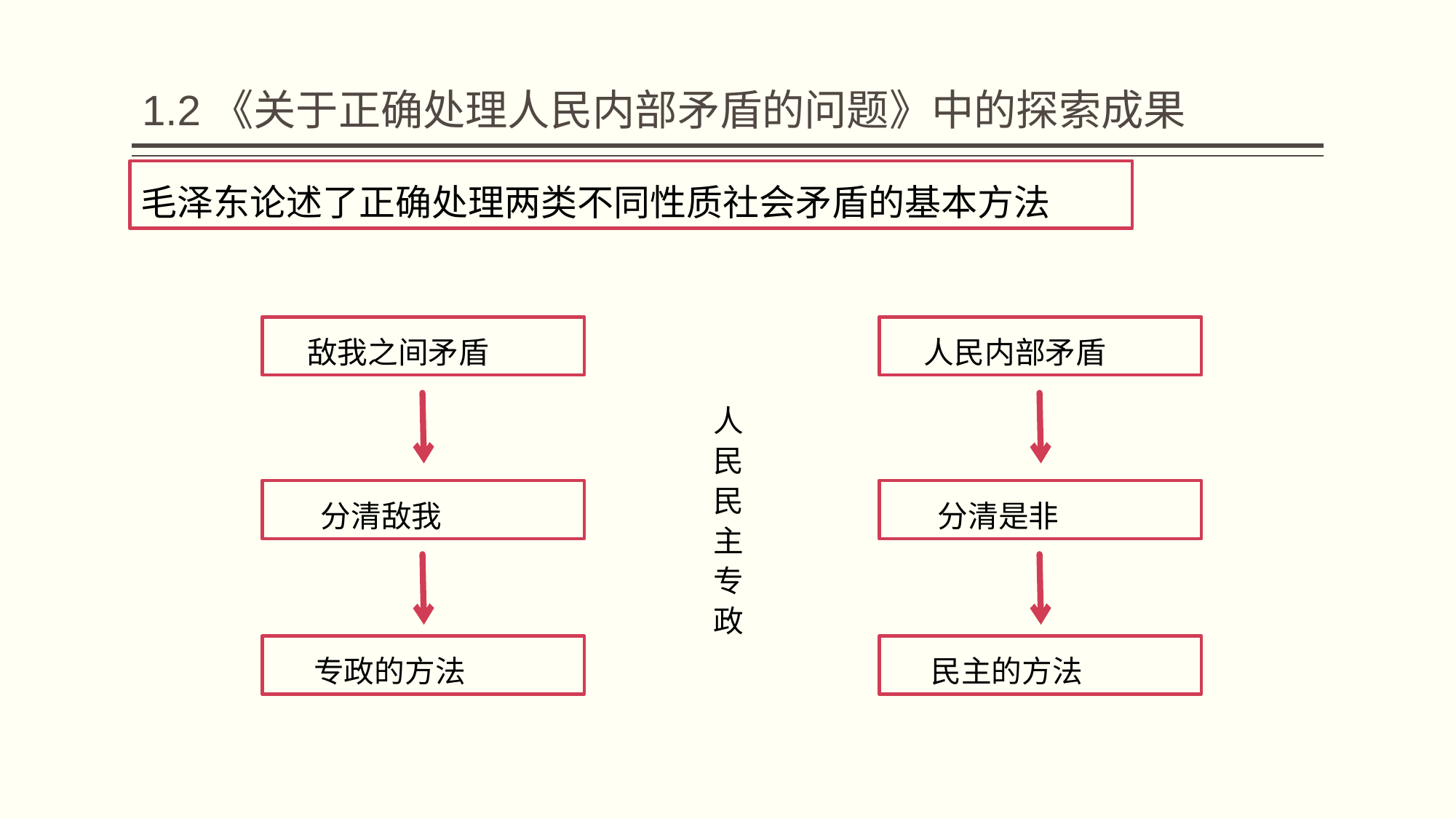

# 1.2《关于正确处理人民内部矛盾的问题》中的探索成果
毛泽东论述了正确处理两类不同性质社会矛盾的基本方法
    敌我之间矛盾
    人民内部矛盾
人民民主专政
      分清敌我
      分清是非
     专政的方法
     民主的方法